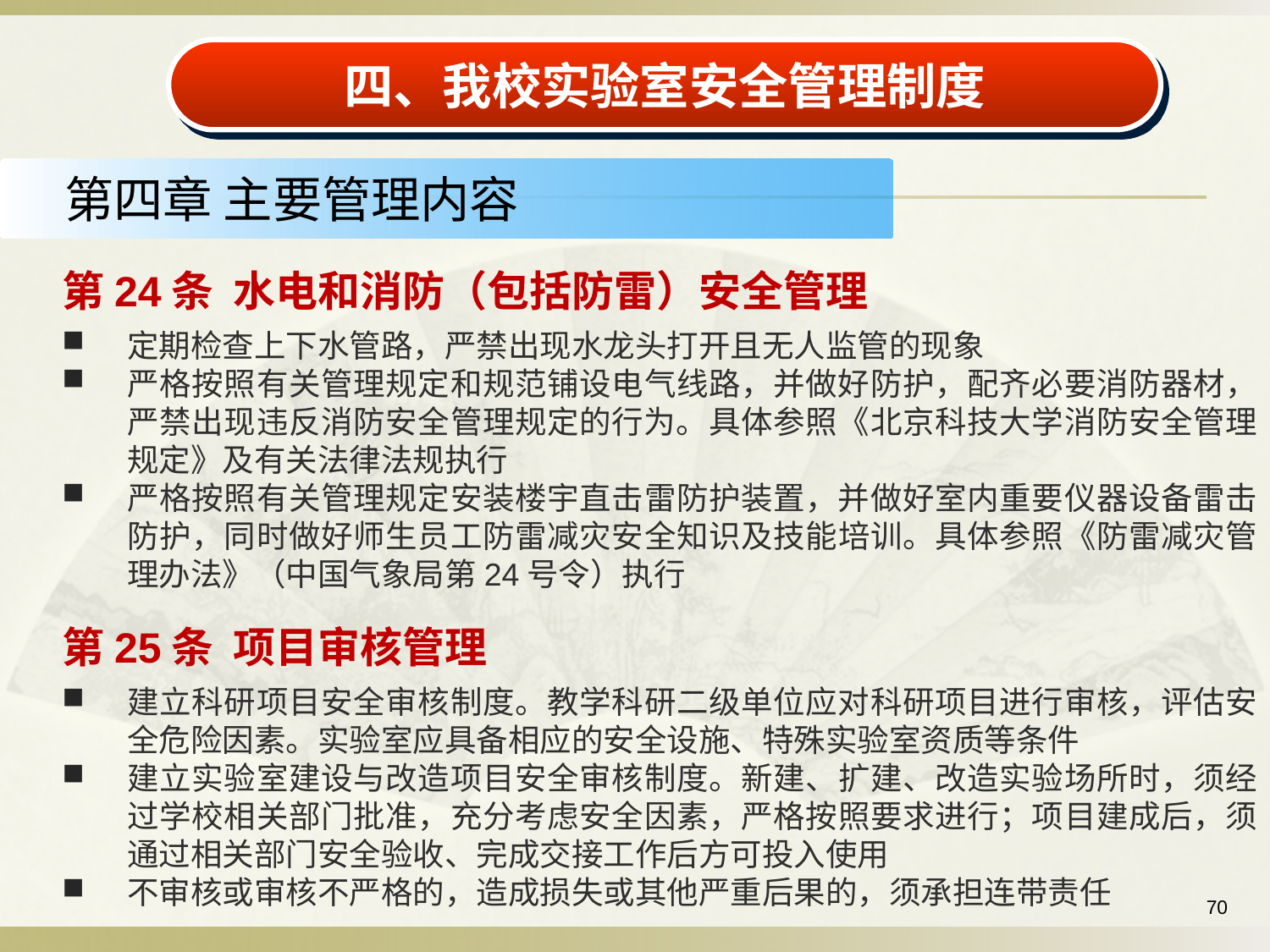

四、我校实验室安全管理制度
第四章 主要管理内容
第24条  水电和消防（包括防雷）安全管理
定期检查上下水管路，严禁出现水龙头打开且无人监管的现象
严格按照有关管理规定和规范铺设电气线路，并做好防护，配齐必要消防器材，严禁出现违反消防安全管理规定的行为。具体参照《北京科技大学消防安全管理规定》及有关法律法规执行
严格按照有关管理规定安装楼宇直击雷防护装置，并做好室内重要仪器设备雷击防护，同时做好师生员工防雷减灾安全知识及技能培训。具体参照《防雷减灾管理办法》（中国气象局第24号令）执行
第25条  项目审核管理
建立科研项目安全审核制度。教学科研二级单位应对科研项目进行审核，评估安全危险因素。实验室应具备相应的安全设施、特殊实验室资质等条件
建立实验室建设与改造项目安全审核制度。新建、扩建、改造实验场所时，须经过学校相关部门批准，充分考虑安全因素，严格按照要求进行；项目建成后，须通过相关部门安全验收、完成交接工作后方可投入使用
不审核或审核不严格的，造成损失或其他严重后果的，须承担连带责任
70